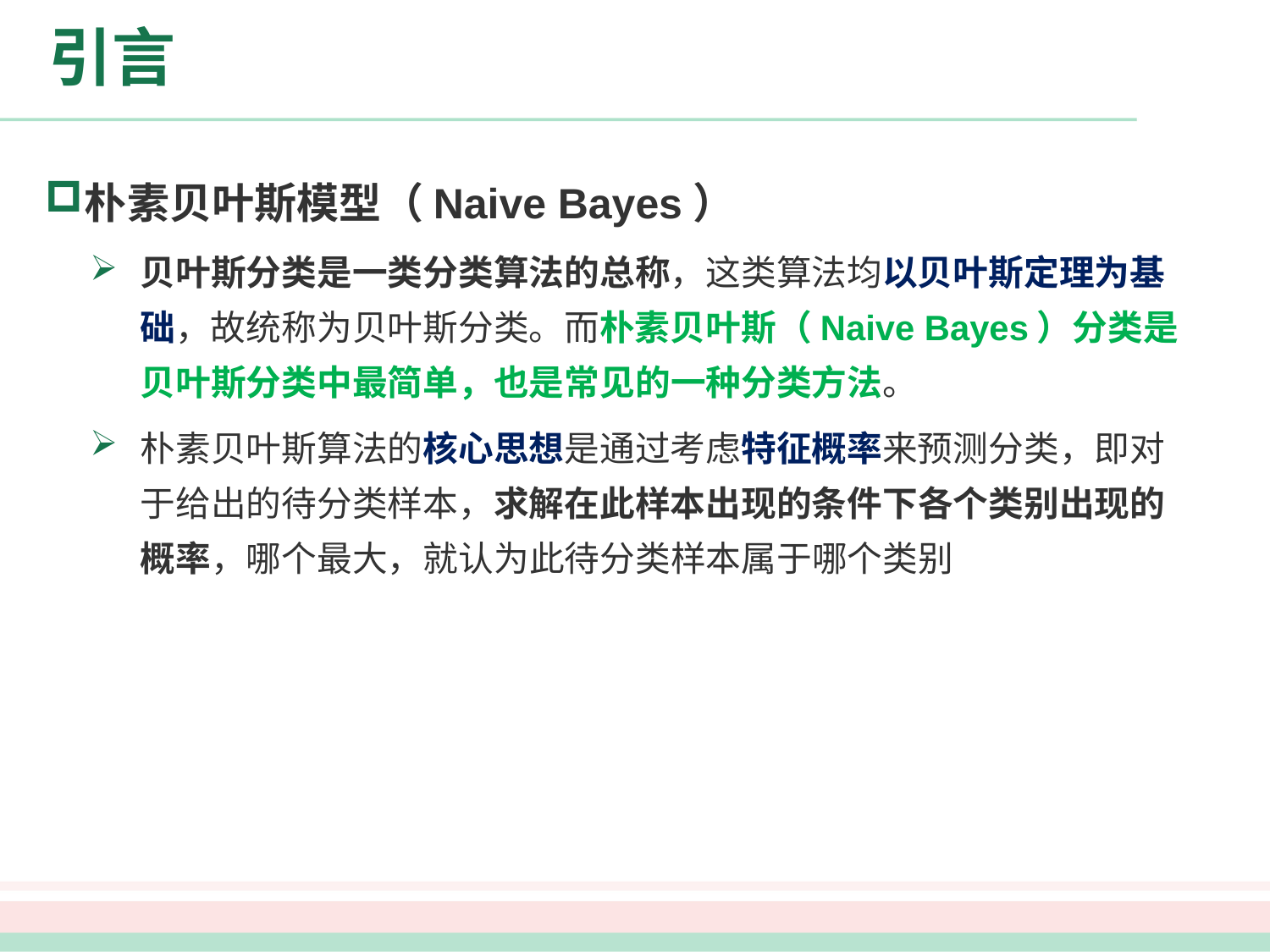

# 引言
朴素贝叶斯模型（Naive Bayes）
贝叶斯分类是一类分类算法的总称，这类算法均以贝叶斯定理为基础，故统称为贝叶斯分类。而朴素贝叶斯（Naive Bayes）分类是贝叶斯分类中最简单，也是常见的一种分类方法。
朴素贝叶斯算法的核心思想是通过考虑特征概率来预测分类，即对于给出的待分类样本，求解在此样本出现的条件下各个类别出现的概率，哪个最大，就认为此待分类样本属于哪个类别